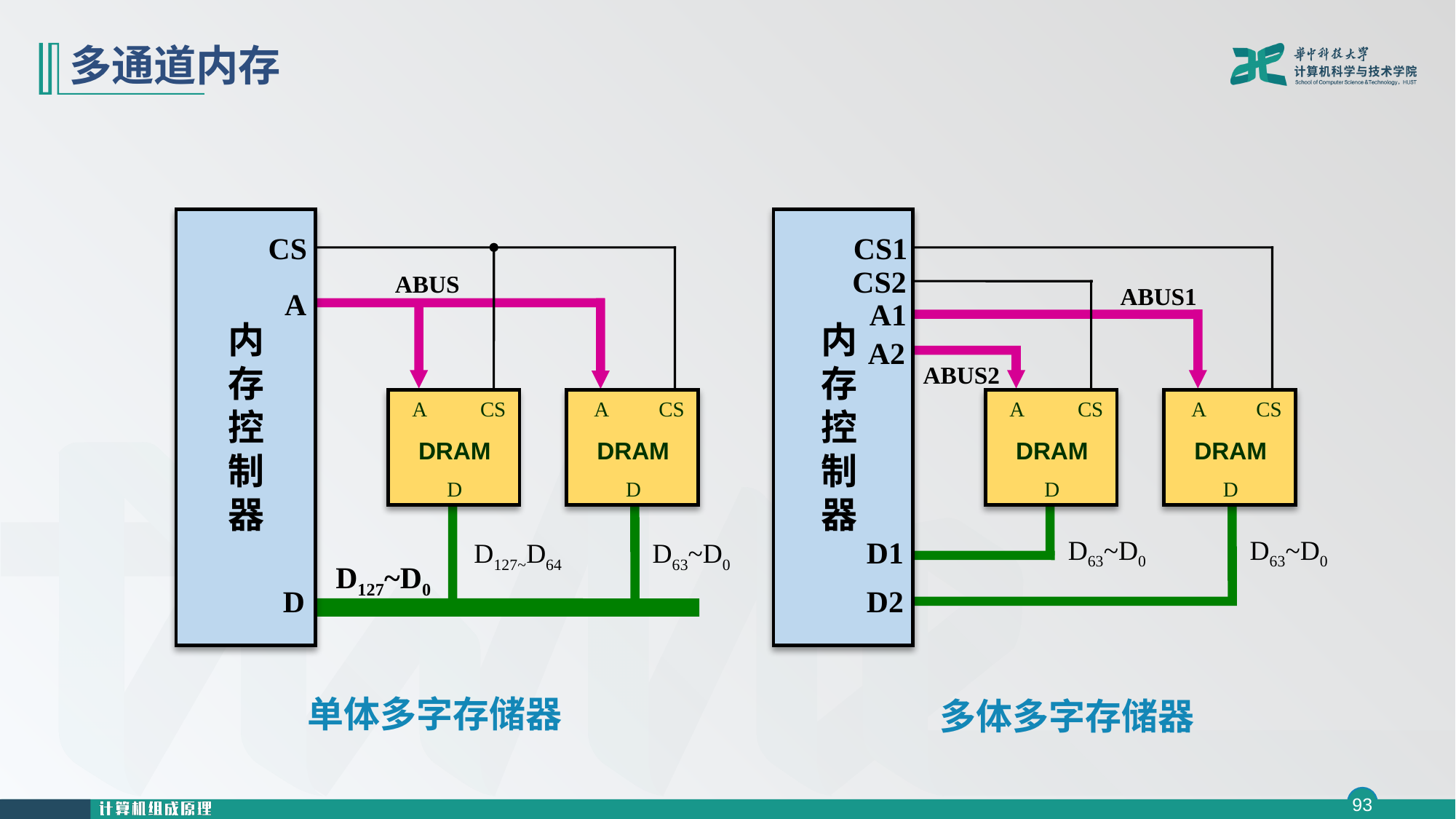

# 多通道内存

CS1

CS2
ABUS1

A1

内存控制器
A2

ABUS2
A
CS

DRAM
D
A
CS

DRAM
D

D63~D0

D63~D0

D1

D2

CS

ABUS
A

内存控制器
A
CS

DRAM
D
A
CS

DRAM
D

D127~D64
D63~D0

D127~D0
D

单体多字存储器
多体多字存储器